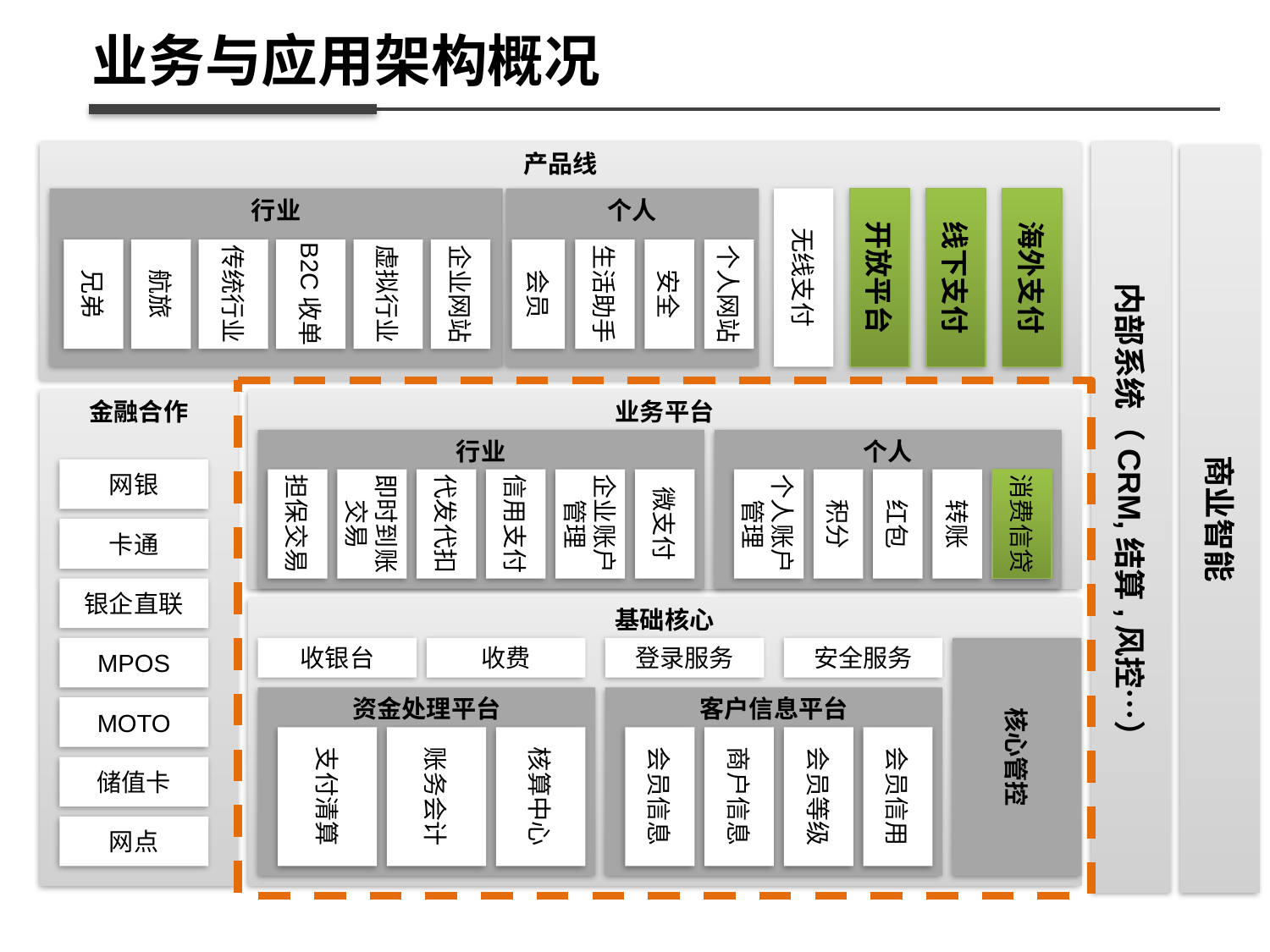

业务与应用架构概况
产品线
内部系统（CRM,结算,风控…）
商业智能
行业
个人
无线支付
开放平台
线下支付
海外支付
兄弟
航旅
传统行业
B2C收单
虚拟行业
企业网站
会员
生活助手
安全
个人网站

金融合作
业务平台
行业
个人
网银
担保交易
即时到账交易
代发代扣
信用支付
企业账户管理
微支付
个人账户管理
积分
红包
转账
消费信贷
卡通
银企直联
基础核心
MPOS
收银台
收费
登录服务
安全服务
核心管控
资金处理平台
客户信息平台
MOTO
支付清算
账务会计
核算中心
会员信息
商户信息
会员等级
会员信用
储值卡
网点